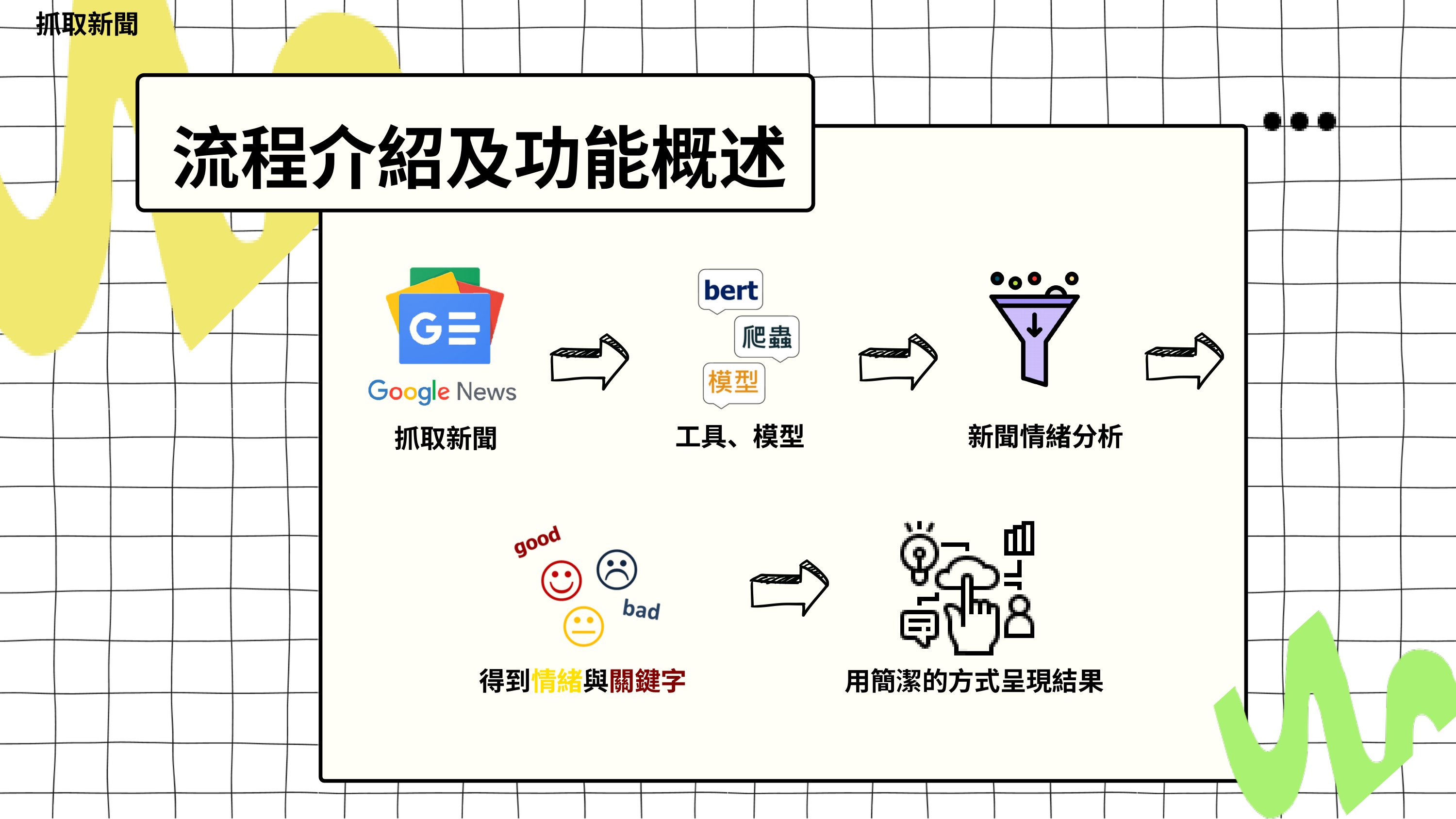

工具、模型

新聞情緒分析

得到情緒與關鍵字
用簡潔的方式呈現結果

抓取新聞

流程介紹及功能概述

工具、模型

新聞情緒分析

抓取新聞

得到情緒與關鍵字
用簡潔的方式呈現結果